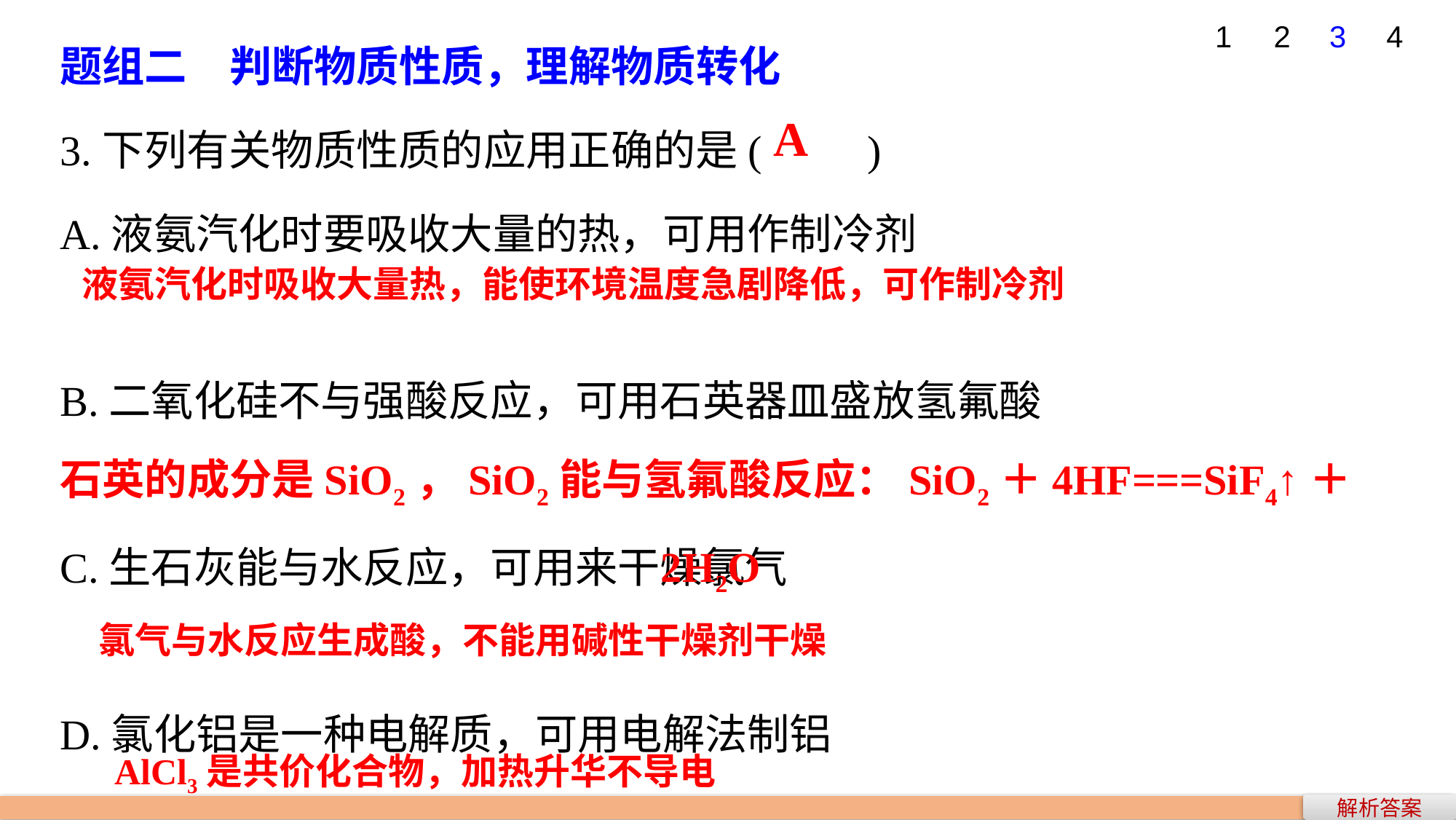

题组二　判断物质性质，理解物质转化
3.下列有关物质性质的应用正确的是(　　)
A.液氨汽化时要吸收大量的热，可用作制冷剂

B.二氧化硅不与强酸反应，可用石英器皿盛放氢氟酸

C.生石灰能与水反应，可用来干燥氯气

D.氯化铝是一种电解质，可用电解法制铝
1
2
3
4
A
液氨汽化时吸收大量热，能使环境温度急剧降低，可作制冷剂
石英的成分是SiO2，SiO2能与氢氟酸反应：SiO2＋4HF===SiF4↑＋2H2O
氯气与水反应生成酸，不能用碱性干燥剂干燥
AlCl3是共价化合物，加热升华不导电
解析答案